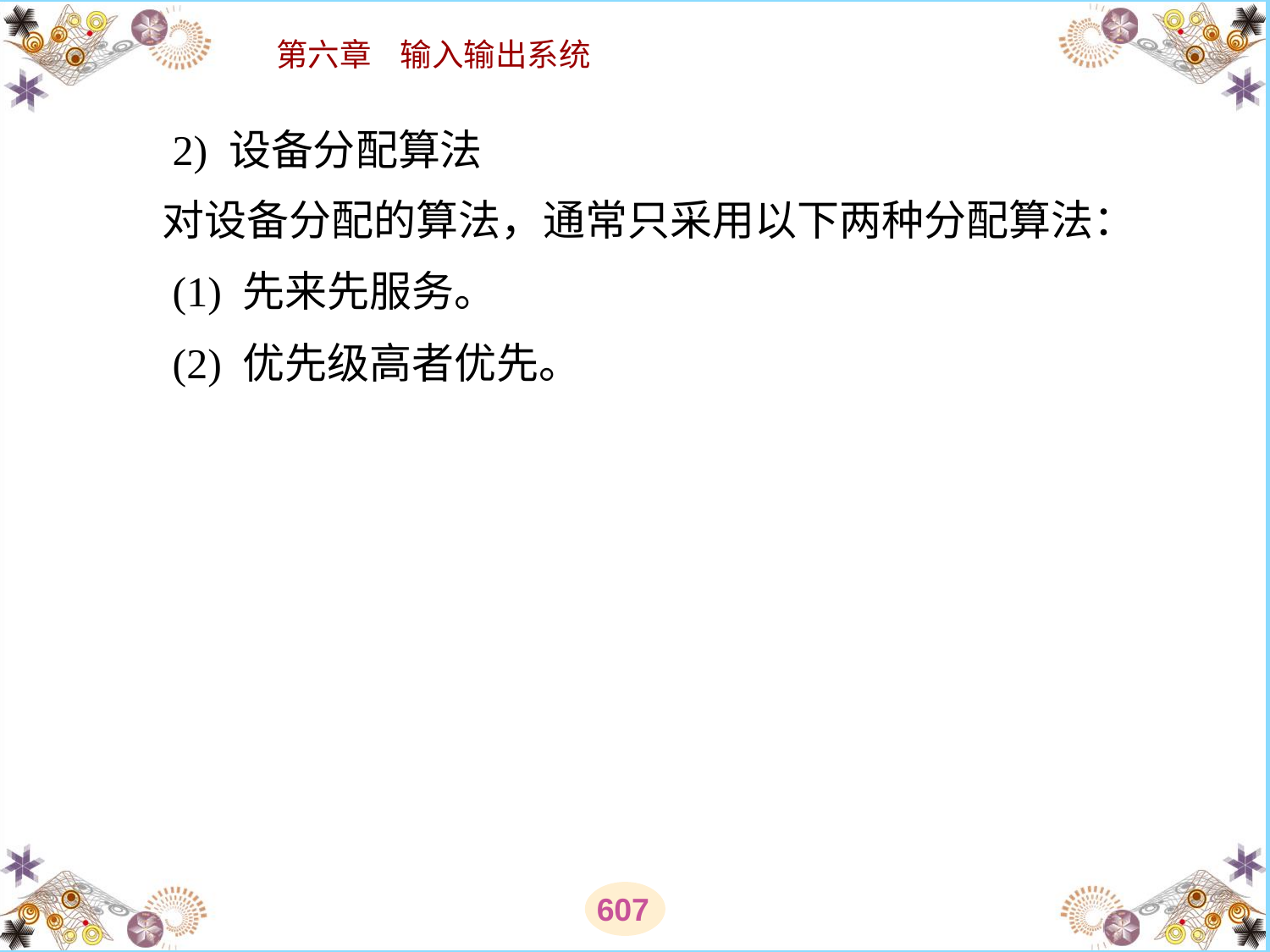

# 2) 设备分配算法 　　对设备分配的算法，通常只采用以下两种分配算法： 　　(1) 先来先服务。 　　(2) 优先级高者优先。